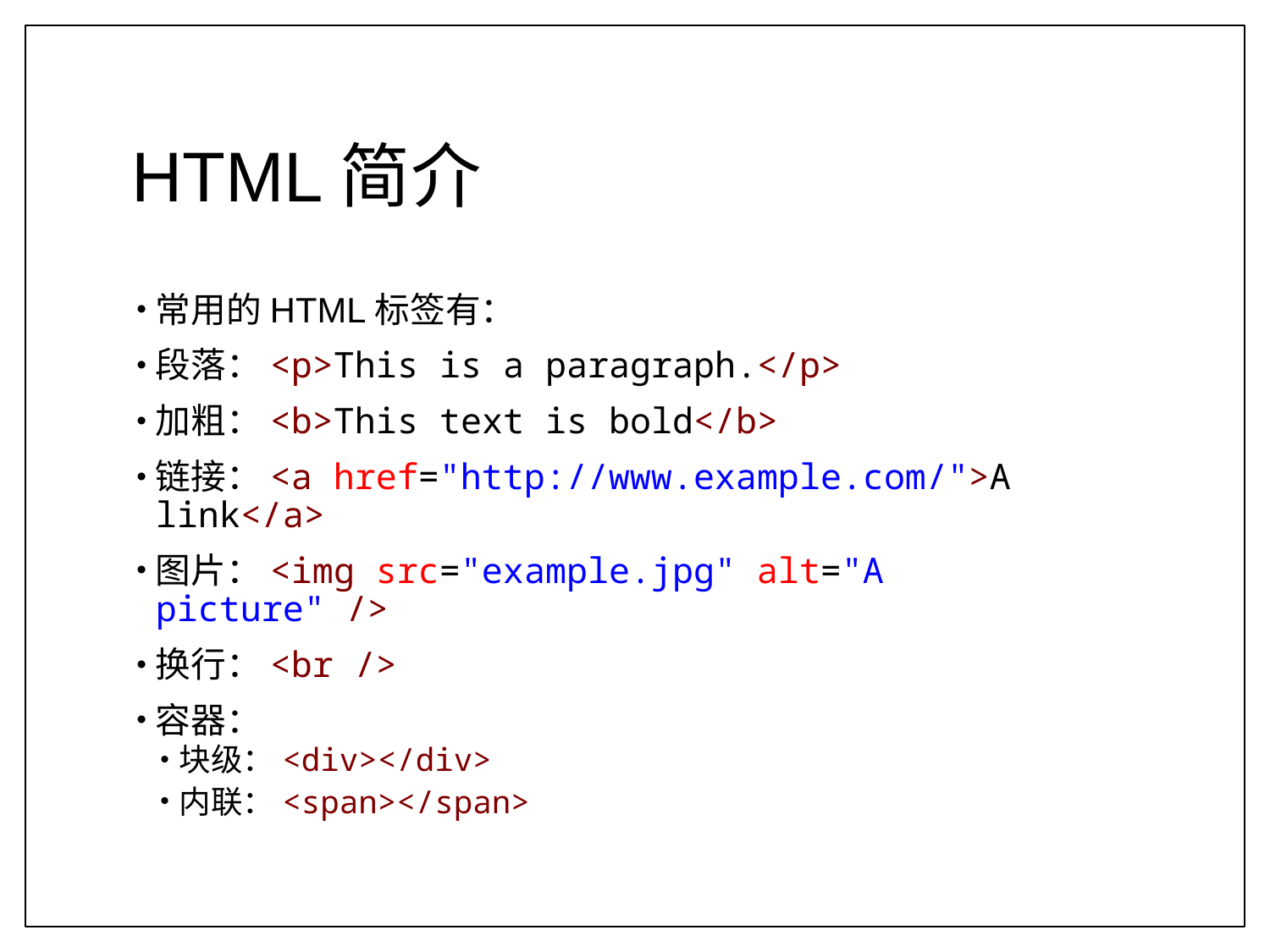

# HTML简介
常用的HTML标签有：
段落：<p>This is a paragraph.</p>
加粗：<b>This text is bold</b>
链接：<a href="http://www.example.com/">A link</a>
图片：<img src="example.jpg" alt="A picture" />
换行：<br />
容器：
块级：<div></div>
内联：<span></span>